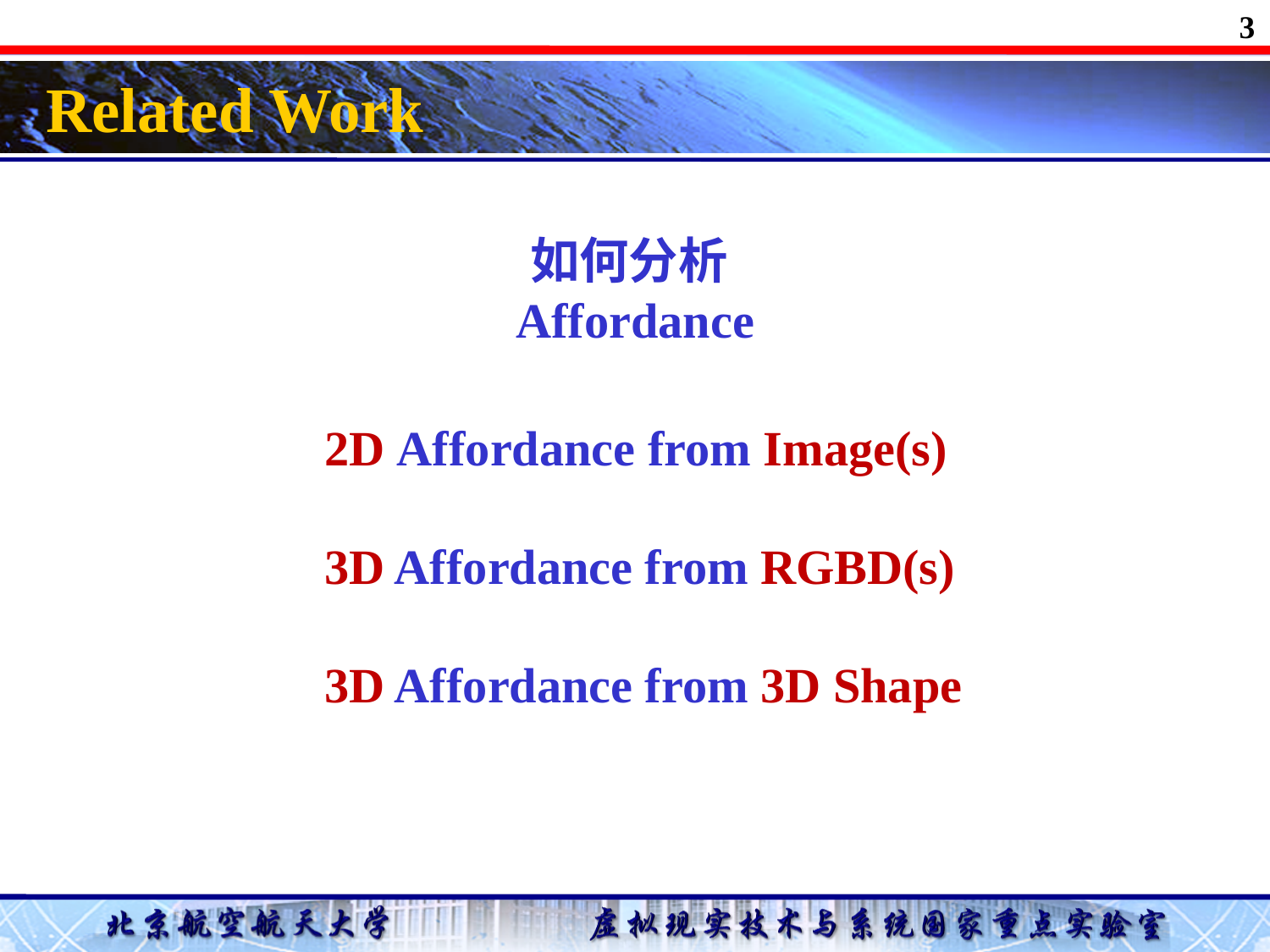

3
Related Work
如何分析Affordance
 2D Affordance from Image(s)
 3D Affordance from RGBD(s)
 3D Affordance from 3D Shape